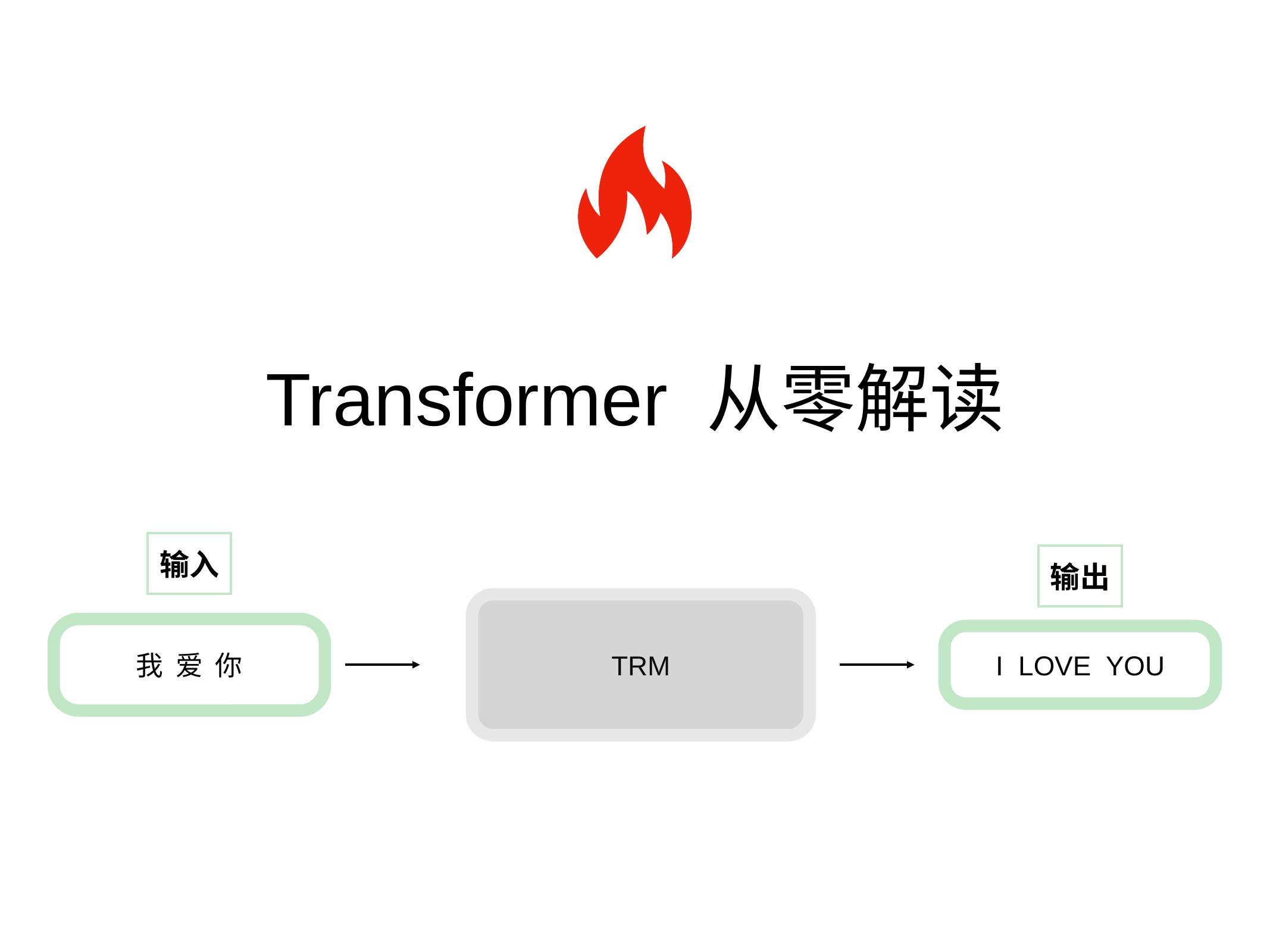

Transformer 从零解读
输入
我  爱  你

输出
I  LOVE  YOU

TRM